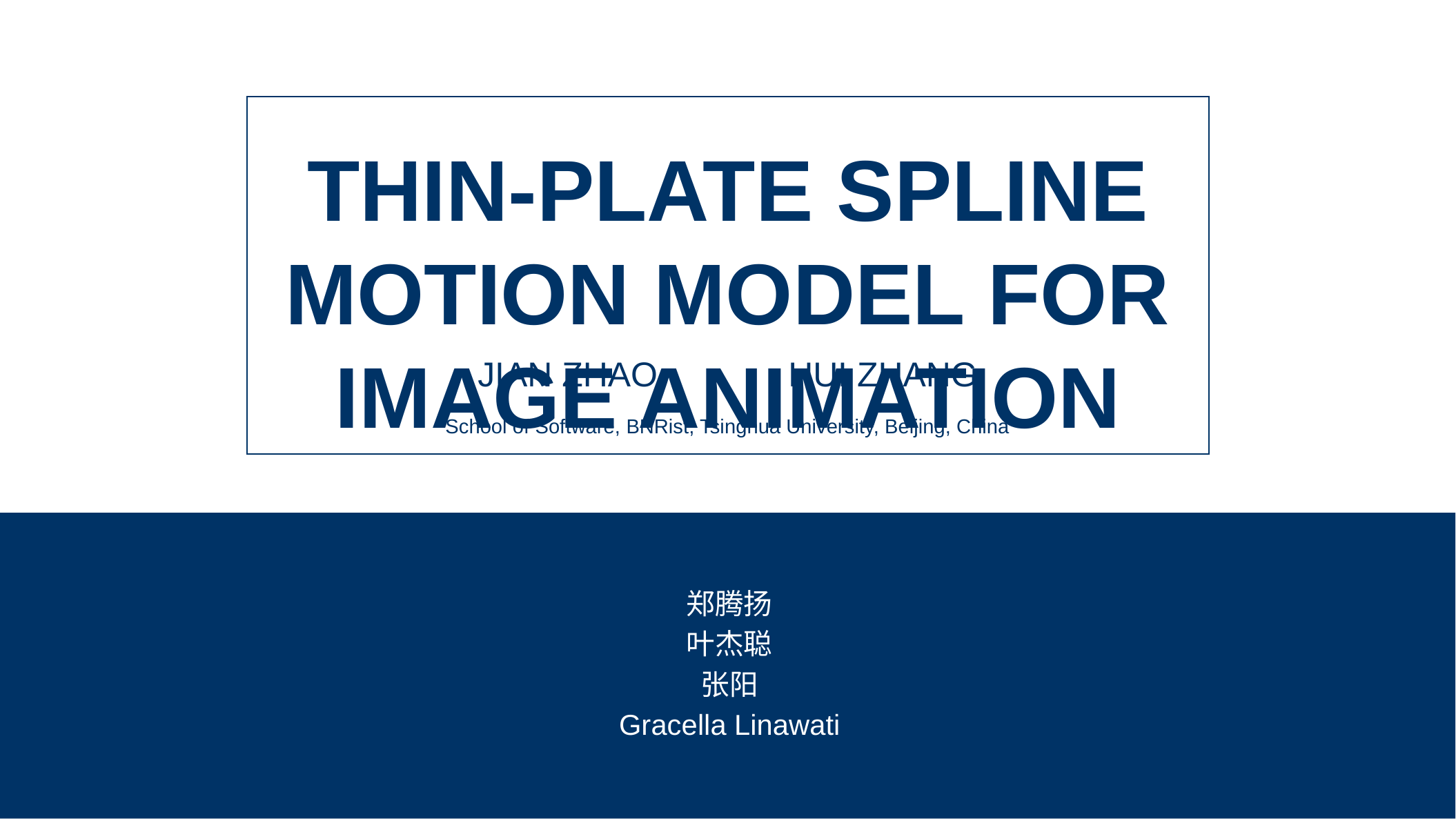

Thin-plaTe spline motion model for image animation
Jian Zhao		hui zhang
School of Software, BNRist, Tsinghua University, Beijing, China

郑腾扬
叶杰聪
张阳
Gracella Linawati